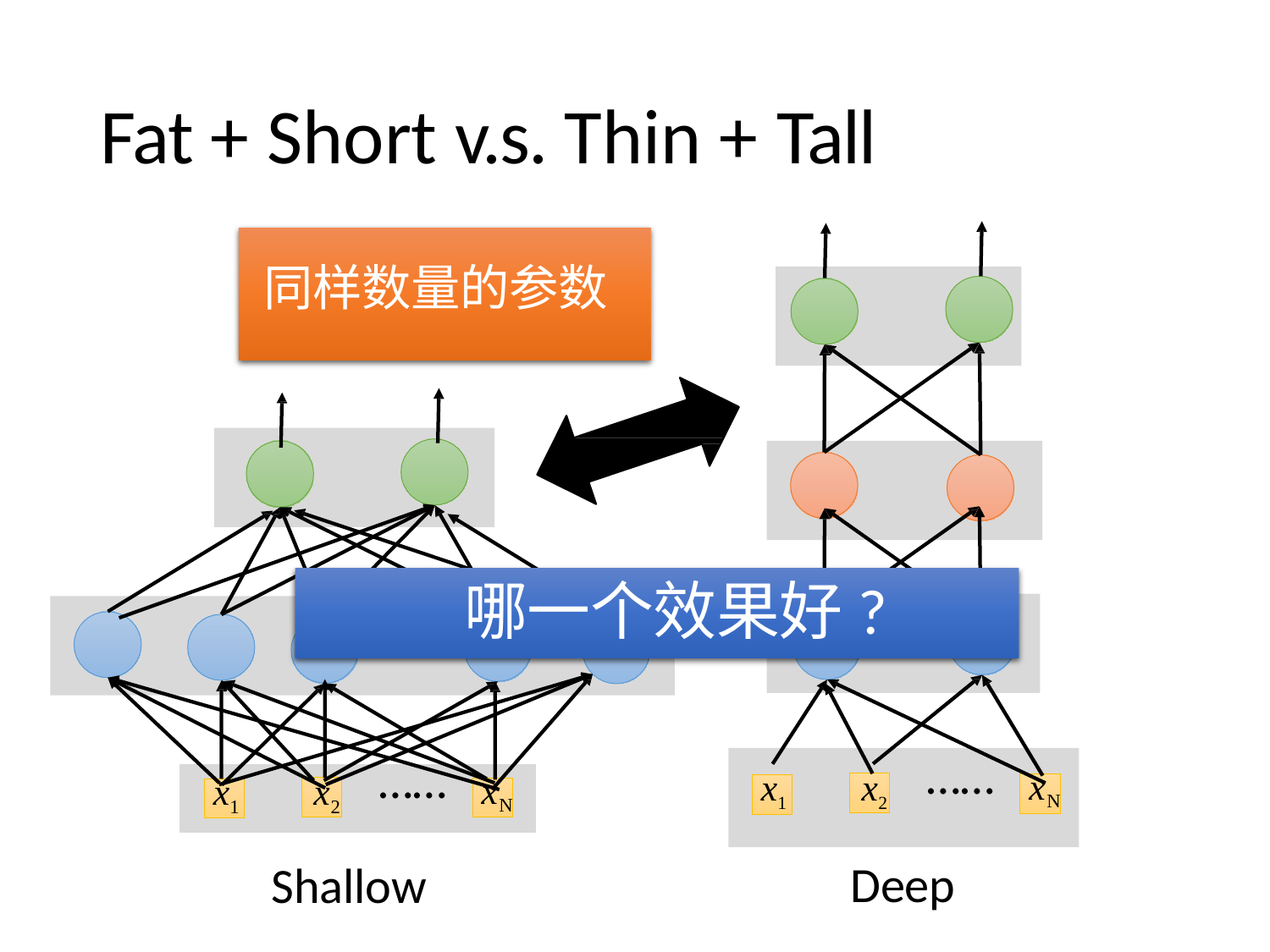

# Fat + Short v.s. Thin + Tall

同样数量的参数

     哪一个效果好?

……
……

xN
x1	x2

xN
x1	x2

Deep
Shallow